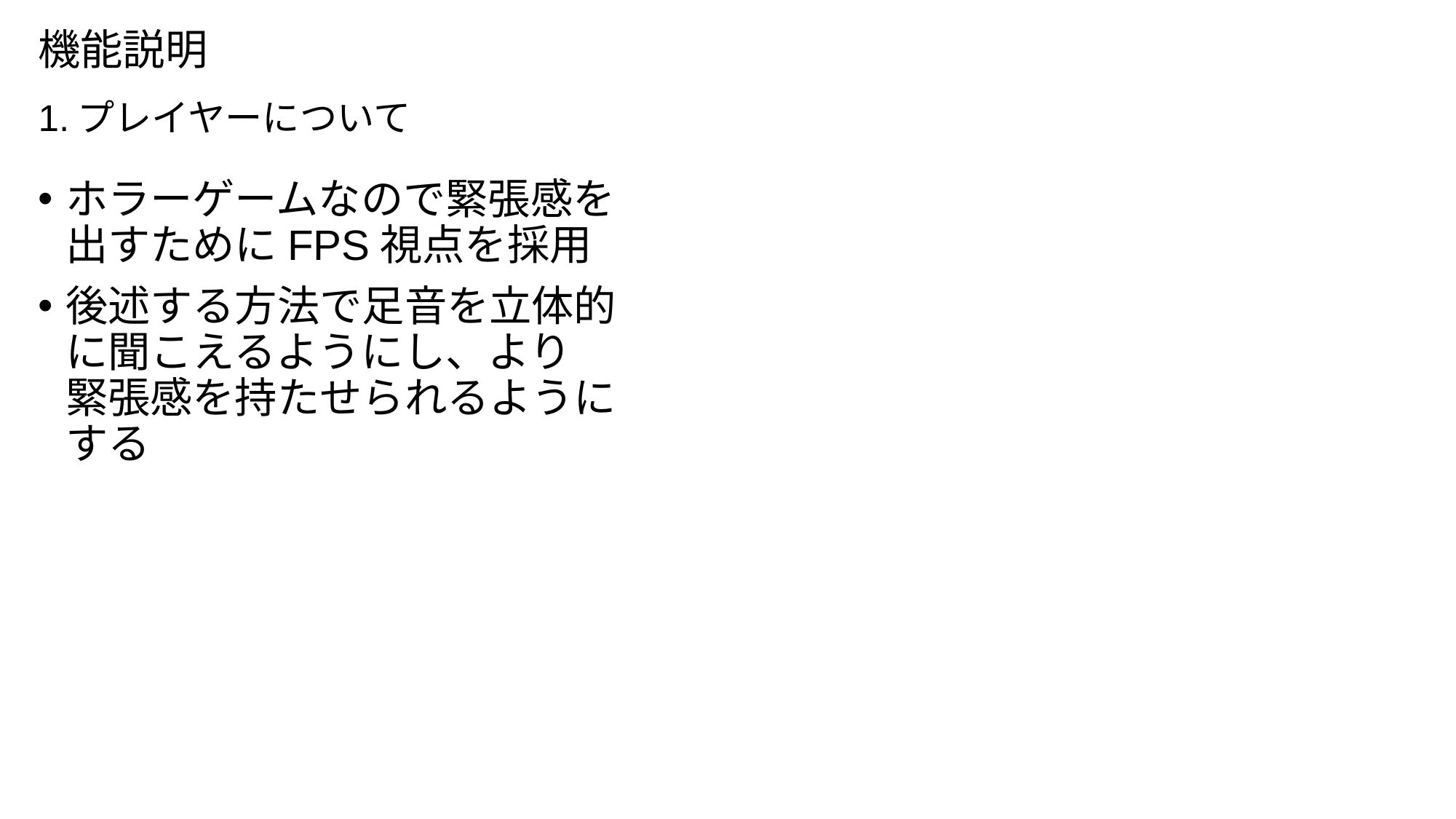

# 機能説明
1.プレイヤーについて
ホラーゲームなので緊張感を出すためにFPS視点を採用
後述する方法で足音を立体的に聞こえるようにし、より　緊張感を持たせられるようにする